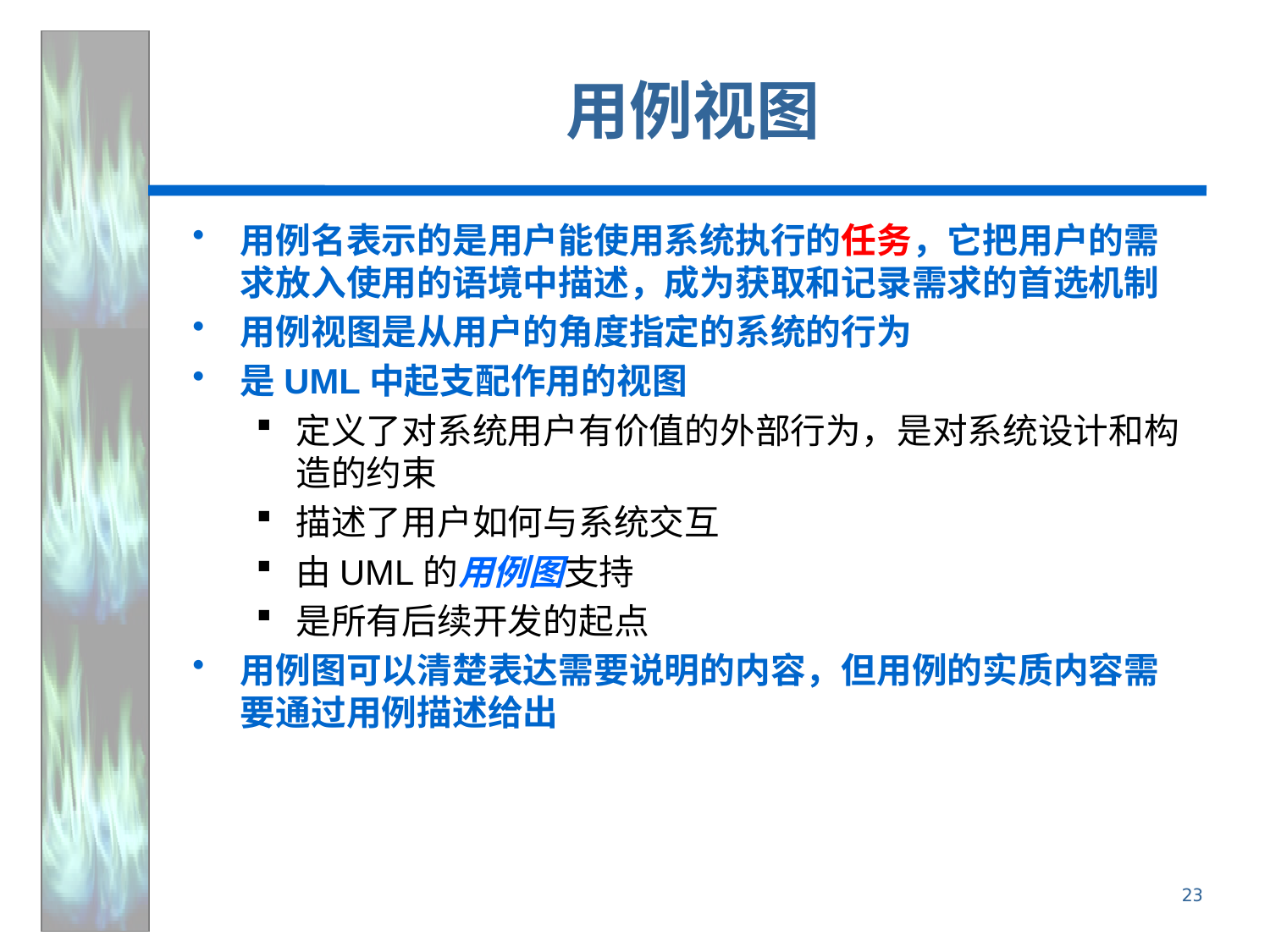

# 用例视图
用例名表示的是用户能使用系统执行的任务，它把用户的需求放入使用的语境中描述，成为获取和记录需求的首选机制
用例视图是从用户的角度指定的系统的行为
是UML中起支配作用的视图
定义了对系统用户有价值的外部行为，是对系统设计和构造的约束
描述了用户如何与系统交互
由UML的用例图支持
是所有后续开发的起点
用例图可以清楚表达需要说明的内容，但用例的实质内容需要通过用例描述给出

23